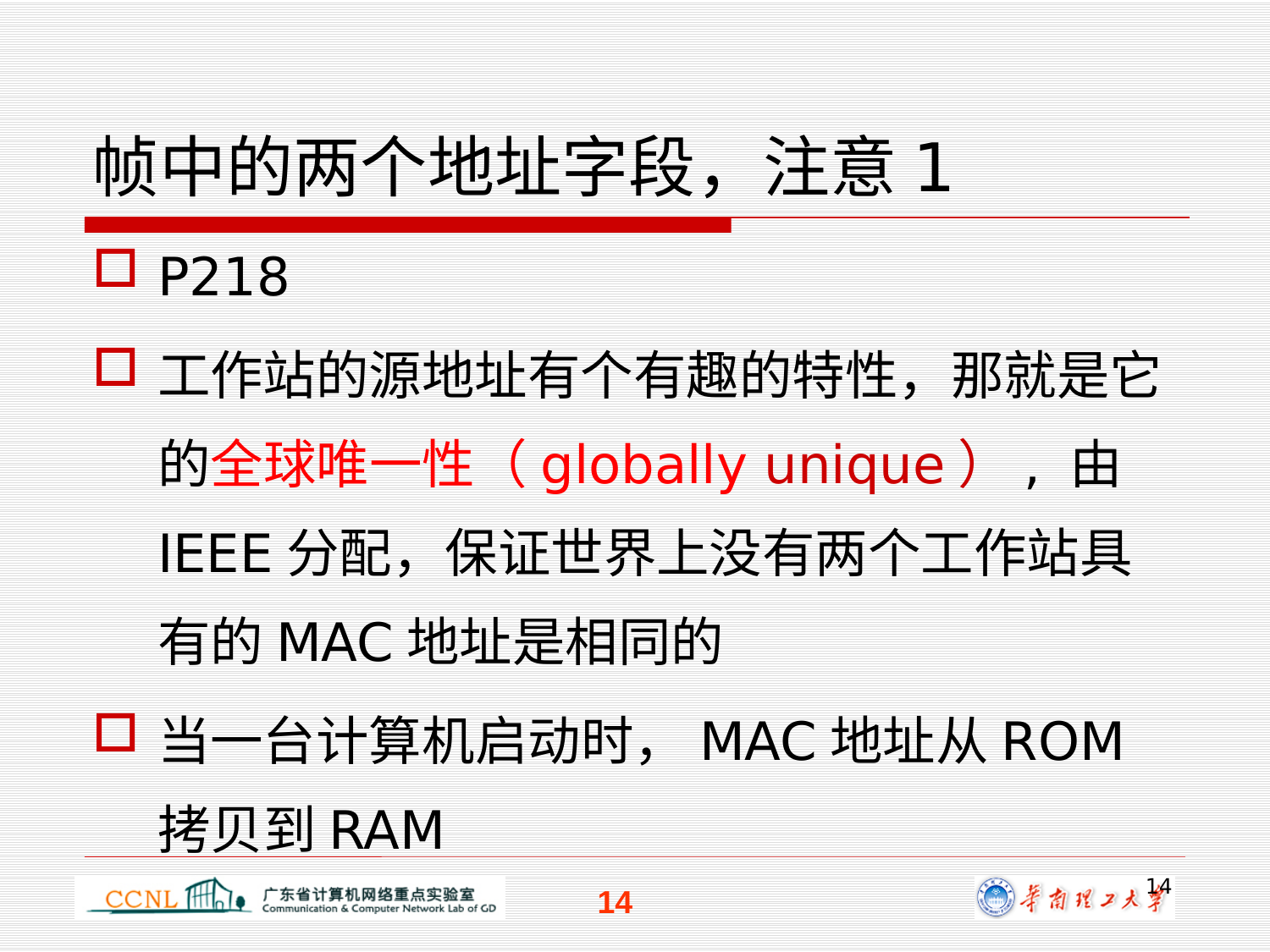

# 帧中的两个地址字段，注意1
P218
工作站的源地址有个有趣的特性，那就是它的全球唯一性（globally unique）, 由IEEE分配，保证世界上没有两个工作站具有的MAC地址是相同的
当一台计算机启动时，MAC地址从ROM拷贝到RAM
14